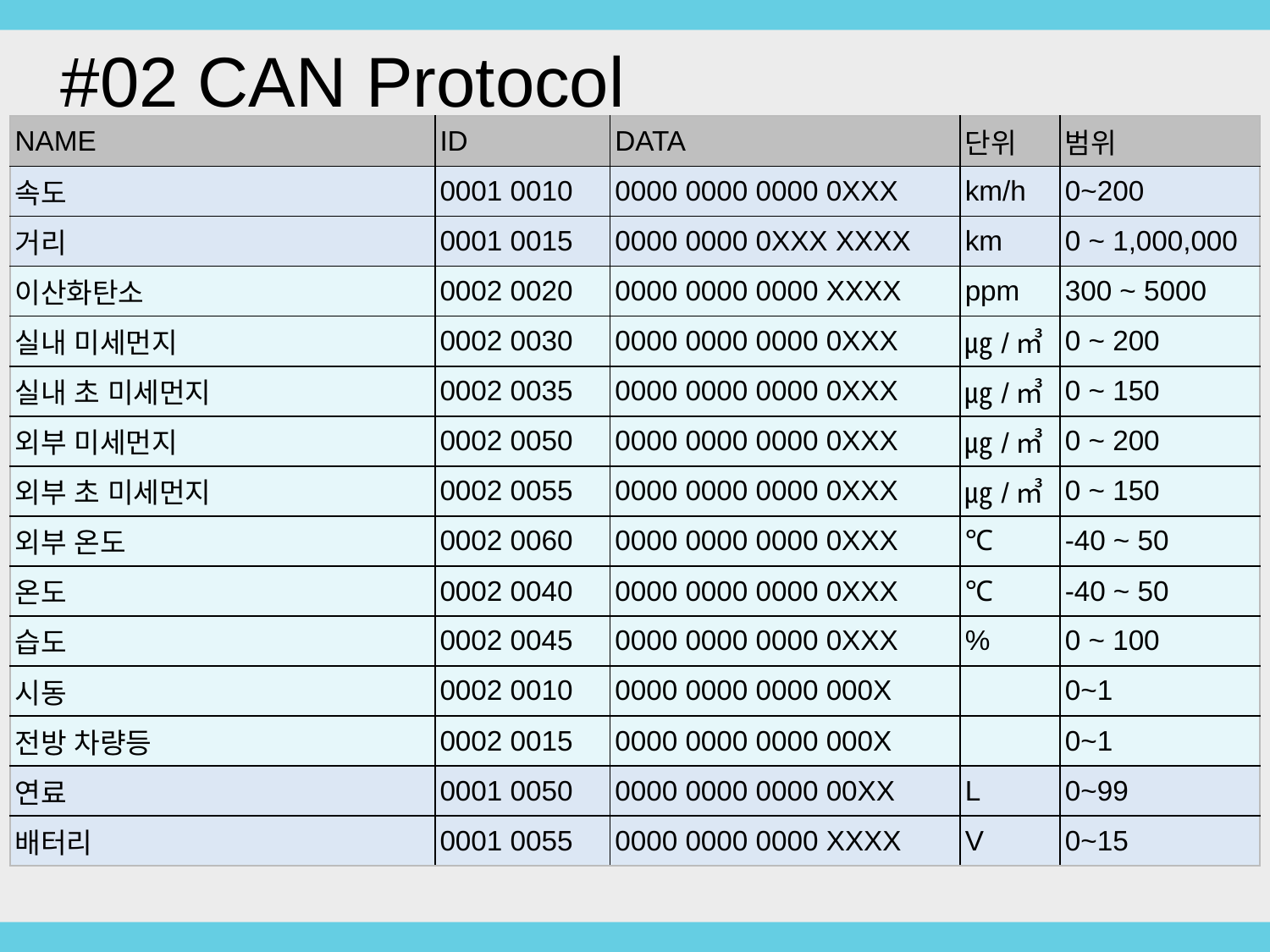

#02 CAN Protocol
| NAME | ID | DATA | 단위 | 범위 |
| --- | --- | --- | --- | --- |
| 속도 | 0001 0010 | 0000 0000 0000 0XXX | km/h | 0~200 |
| 거리 | 0001 0015 | 0000 0000 0XXX XXXX | km | 0 ~ 1,000,000 |
| 이산화탄소 | 0002 0020 | 0000 0000 0000 XXXX | ppm | 300 ~ 5000 |
| 실내 미세먼지 | 0002 0030 | 0000 0000 0000 0XXX | ㎍/㎥ | 0 ~ 200 |
| 실내 초 미세먼지 | 0002 0035 | 0000 0000 0000 0XXX | ㎍/㎥ | 0 ~ 150 |
| 외부 미세먼지 | 0002 0050 | 0000 0000 0000 0XXX | ㎍/㎥ | 0 ~ 200 |
| 외부 초 미세먼지 | 0002 0055 | 0000 0000 0000 0XXX | ㎍/㎥ | 0 ~ 150 |
| 외부 온도 | 0002 0060 | 0000 0000 0000 0XXX | ℃ | -40 ~ 50 |
| 온도 | 0002 0040 | 0000 0000 0000 0XXX | ℃ | -40 ~ 50 |
| 습도 | 0002 0045 | 0000 0000 0000 0XXX | % | 0 ~ 100 |
| 시동 | 0002 0010 | 0000 0000 0000 000X |  | 0~1 |
| 전방 차량등 | 0002 0015 | 0000 0000 0000 000X |  | 0~1 |
| 연료 | 0001 0050 | 0000 0000 0000 00XX | L | 0~99 |
| 배터리 | 0001 0055 | 0000 0000 0000 XXXX | V | 0~15 |